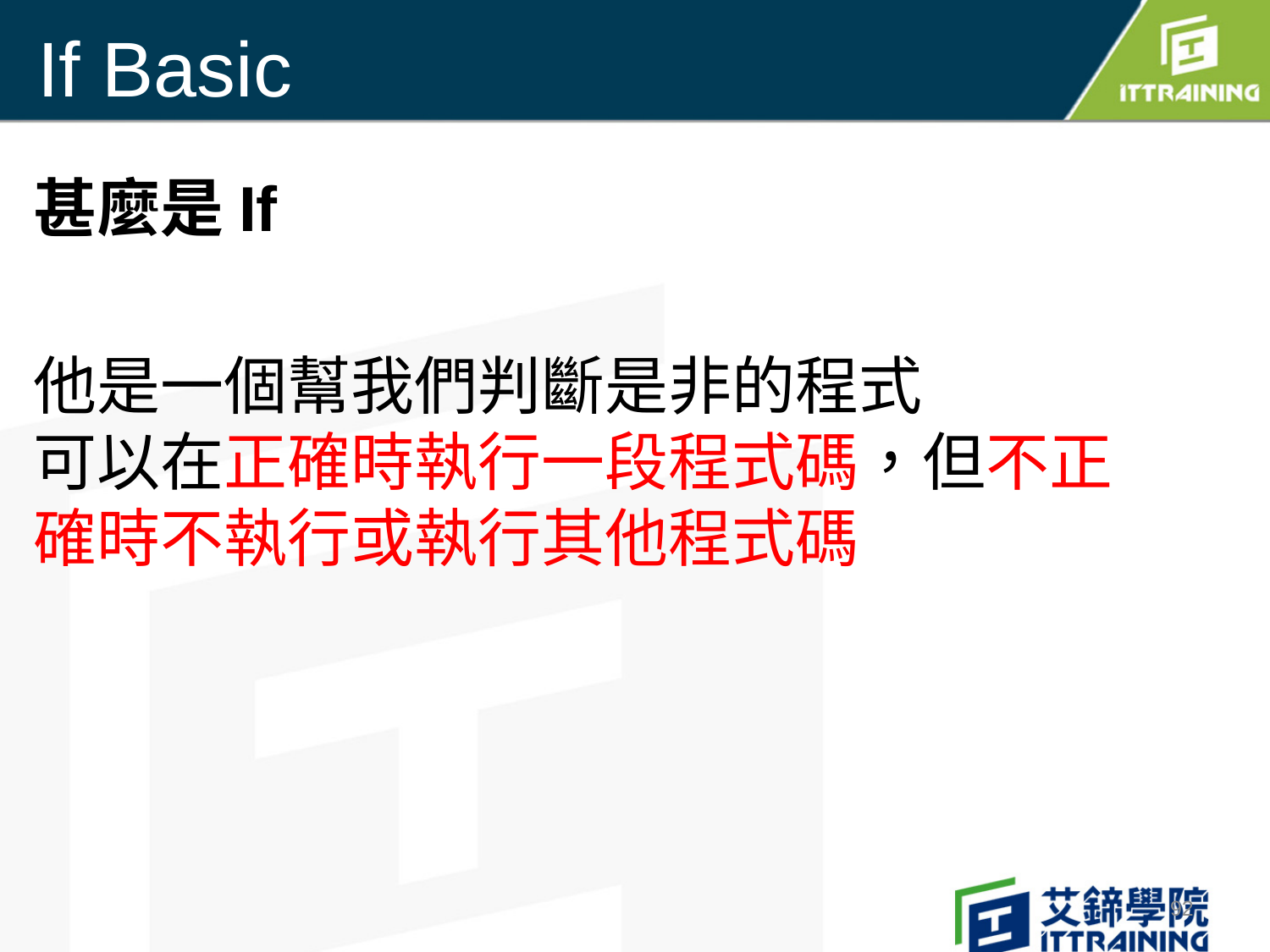

# If Basic
甚麼是If

他是一個幫我們判斷是非的程式
可以在正確時執行一段程式碼，但不正確時不執行或執行其他程式碼
92